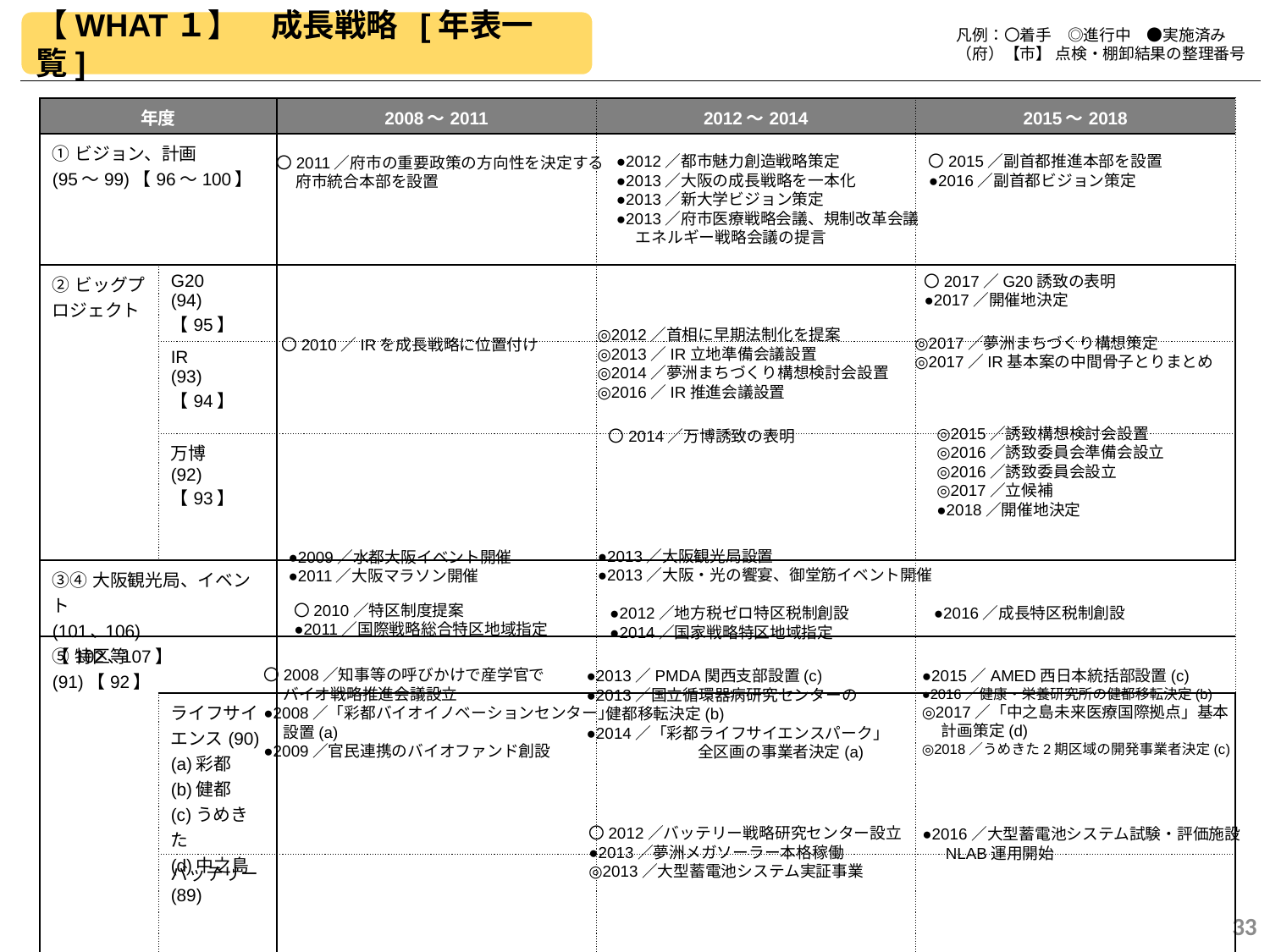

【WHAT１】　成長戦略  [年表一覧]
　　　　凡例：〇着手　◎進行中　●実施済み
　　　　（府）【市】 点検・棚卸結果の整理番号
| 年度 |  | 2008～2011 | 2012～2014 | 2015～2018 |
| --- | --- | --- | --- | --- |
| ①ビジョン、計画 (95～99)【96～100】 |  |  |  |  |
| ②ビッグプロジェクト | G20 (94)【95】 |  |  |  |
|  | IR (93)【94】 |  |  |  |
|  | 万博 (92)【93】 |  |  |  |
| ③④大阪観光局、イベント (101､106)【102､107】 |  |  |  |  |
| ⑤特区等 (91)【92】 |  |  |  |  |
|  | ライフサイエンス(90) (a)彩都 (b)健都 (c)うめきた (d)中之島 |  |  |  |
|  | バッテリー (89) |  |  |  |
●2012／都市魅力創造戦略策定
●2013／大阪の成長戦略を一本化
●2013／新大学ビジョン策定
●2013／府市医療戦略会議、規制改革会議
　 エネルギー戦略会議の提言
〇2015／副首都推進本部を設置
●2016／副首都ビジョン策定
〇2011／府市の重要政策の方向性を決定する
　 府市統合本部を設置
〇2017／G20誘致の表明
●2017／開催地決定
◎2012／首相に早期法制化を提案
◎2013／IR立地準備会議設置
◎2014／夢洲まちづくり構想検討会設置
◎2016／IR推進会議設置
◎2017／夢洲まちづくり構想策定
◎2017／IR基本案の中間骨子とりまとめ
〇2010／IRを成長戦略に位置付け
◎2015／誘致構想検討会設置
◎2016／誘致委員会準備会設立
◎2016／誘致委員会設立
◎2017／立候補
●2018／開催地決定
〇2014／万博誘致の表明
●2013／大阪観光局設置
●2013／大阪・光の饗宴、御堂筋イベント開催
●2009／水都大阪イベント開催
●2011／大阪マラソン開催
〇2010／特区制度提案
●2011／国際戦略総合特区地域指定
●2016／成長特区税制創設
●2012／地方税ゼロ特区税制創設
●2014／国家戦略特区地域指定
〇2008／知事等の呼びかけで産学官で
　 バイオ戦略推進会議設立
●2008／「彩都バイオイノベーションセンター」
　 設置(a)
●2009／官民連携のバイオファンド創設
●2013／PMDA関西支部設置(c)
●2013／国立循環器病研究センターの
　 健都移転決定(b)
●2014／「彩都ライフサイエンスパーク」
　　　　　　　全区画の事業者決定(a)
●2015／AMED西日本統括部設置(c)
●2016／健康・栄養研究所の健都移転決定(b)
◎2017／「中之島未来医療国際拠点」基本
　 計画策定(d)
◎2018／うめきた2期区域の開発事業者決定(c)
〇2012／バッテリー戦略研究センター設立
●2013／夢洲メガソーラー本格稼働
◎2013／大型蓄電池システム実証事業
●2016／大型蓄電池システム試験・評価施設
　 NLAB運用開始
33